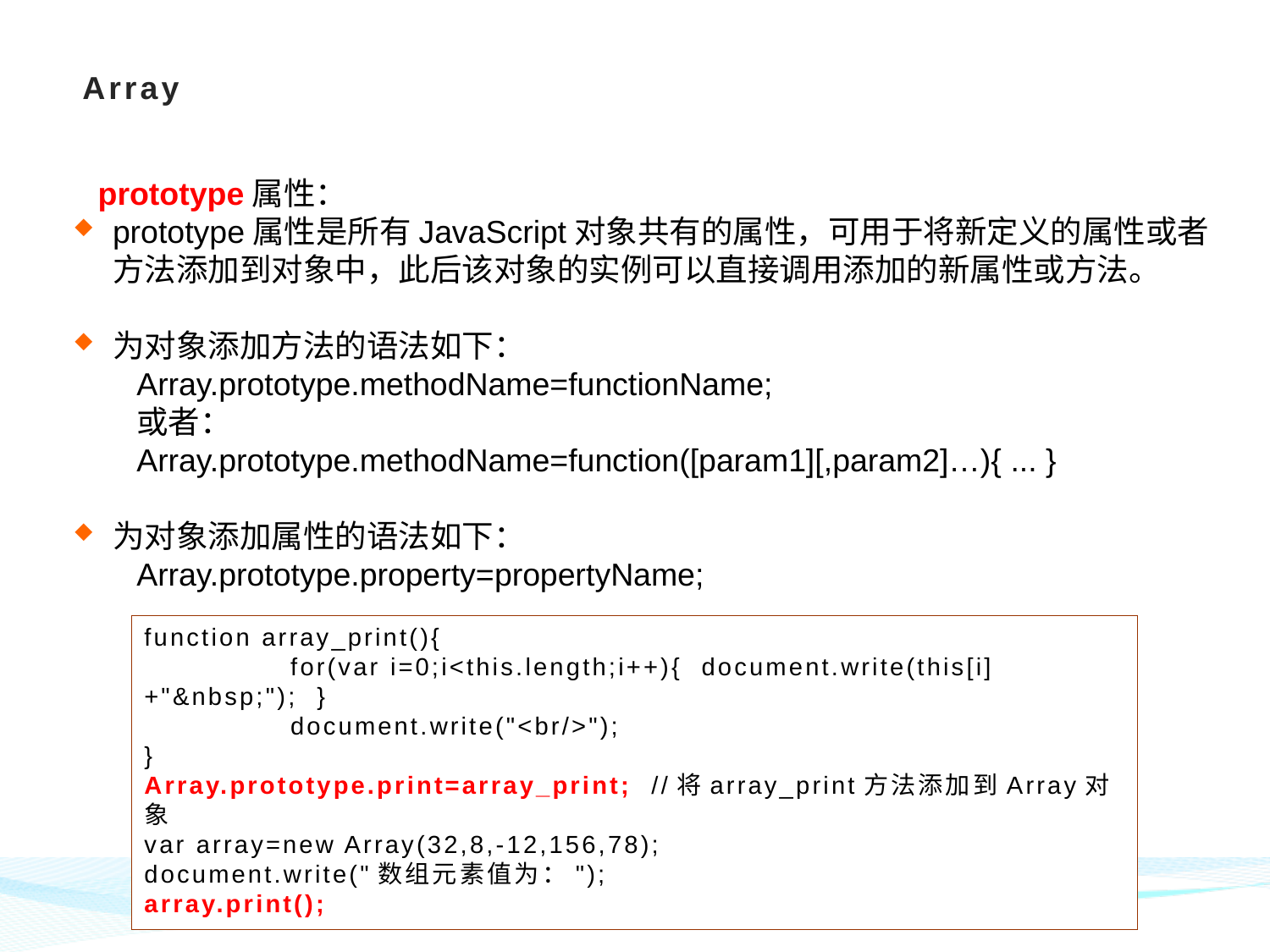

# Array
prototype属性：
prototype属性是所有JavaScript对象共有的属性，可用于将新定义的属性或者方法添加到对象中，此后该对象的实例可以直接调用添加的新属性或方法。

为对象添加方法的语法如下：
Array.prototype.methodName=functionName;
或者：
Array.prototype.methodName=function([param1][,param2]…){ ... }

为对象添加属性的语法如下：
Array.prototype.property=propertyName;

function array_print(){
	  for(var i=0;i<this.length;i++){  document.write(this[i]+"&nbsp;");  }
	  document.write("<br/>");
}
Array.prototype.print=array_print;  //将array_print方法添加到Array对象
var array=new Array(32,8,-12,156,78);
document.write("数组元素值为：");
array.print();